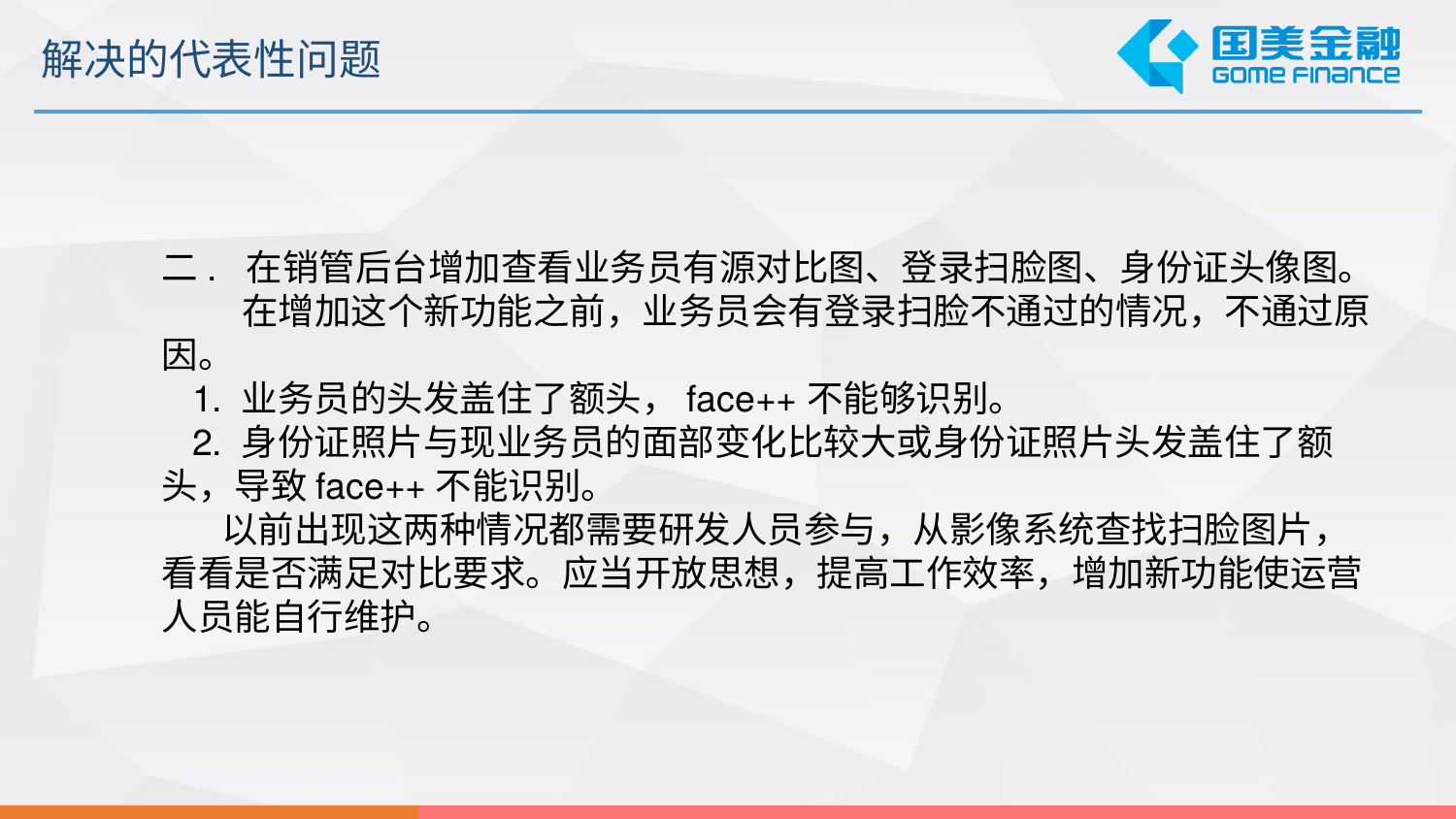

解决的代表性问题

二.  在销管后台增加查看业务员有源对比图、登录扫脸图、身份证头像图。
       在增加这个新功能之前，业务员会有登录扫脸不通过的情况，不通过原因。
   1. 业务员的头发盖住了额头，face++不能够识别。
   2. 身份证照片与现业务员的面部变化比较大或身份证照片头发盖住了额头，导致face++不能识别。
     以前出现这两种情况都需要研发人员参与，从影像系统查找扫脸图片，看看是否满足对比要求。应当开放思想，提高工作效率，增加新功能使运营人员能自行维护。